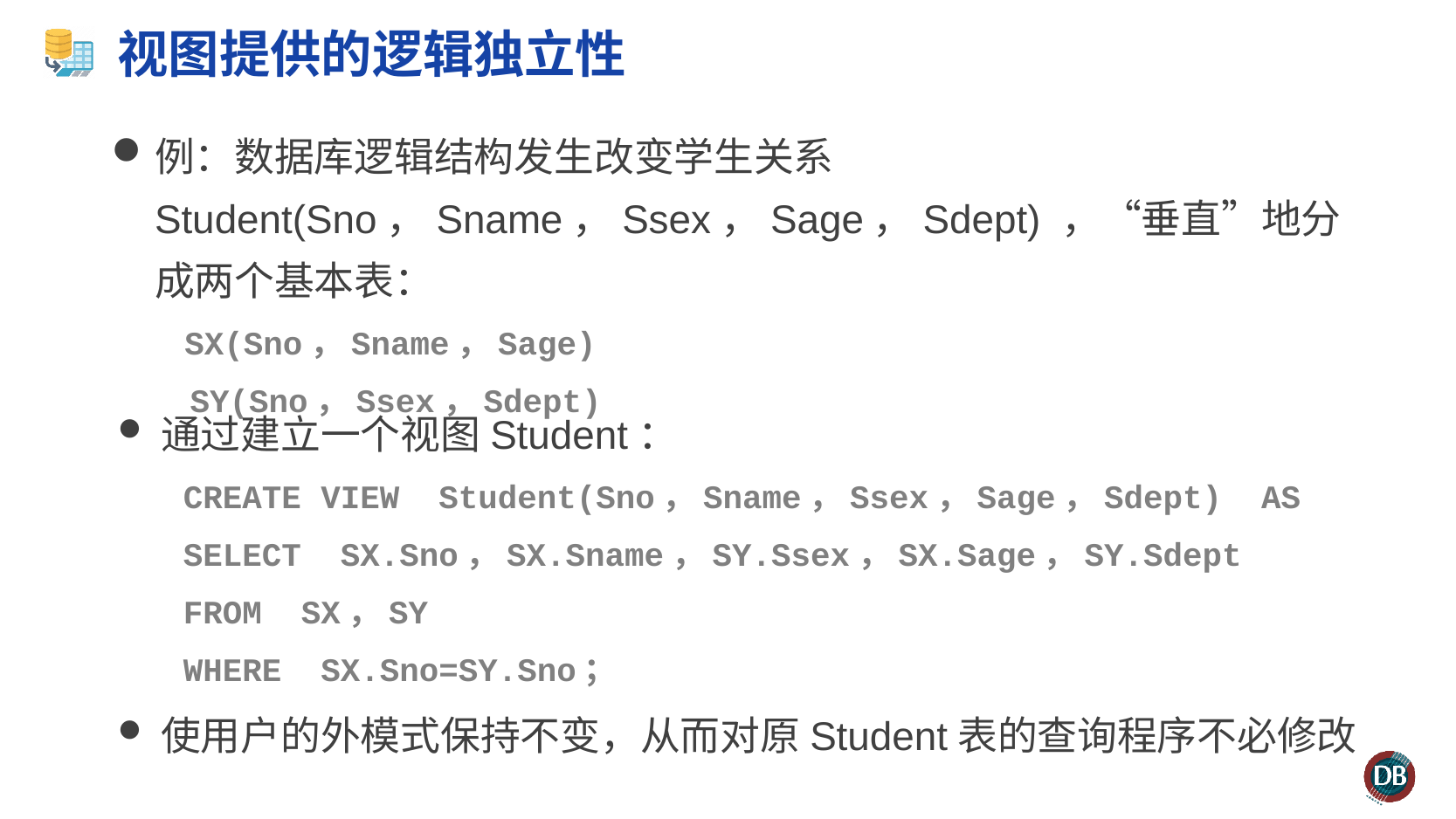

# 视图提供的逻辑独立性
例：数据库逻辑结构发生改变学生关系Student(Sno，Sname，Ssex，Sage，Sdept) ，“垂直”地分成两个基本表：
        SX(Sno，Sname，Sage)
    SY(Sno，Ssex，Sdept)
通过建立一个视图Student：
CREATE VIEW  Student(Sno，Sname，Ssex，Sage，Sdept)  AS
SELECT  SX.Sno，SX.Sname，SY.Ssex，SX.Sage，SY.Sdept
FROM  SX，SY
WHERE  SX.Sno=SY.Sno；
使用户的外模式保持不变，从而对原Student表的查询程序不必修改